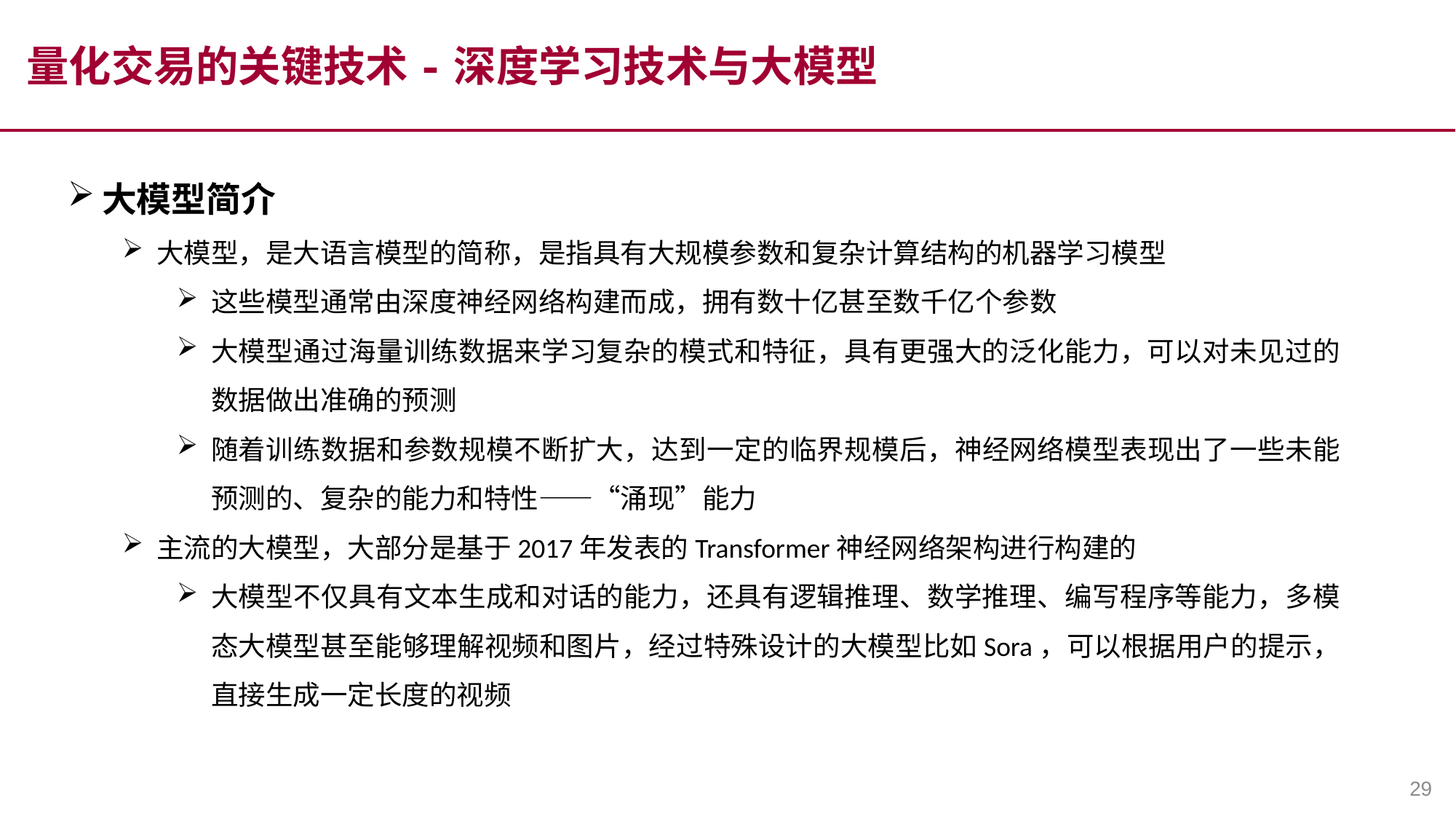

量化交易的关键技术-深度学习技术与大模型
大模型简介
大模型，是大语言模型的简称，是指具有大规模参数和复杂计算结构的机器学习模型
这些模型通常由深度神经网络构建而成，拥有数十亿甚至数千亿个参数
大模型通过海量训练数据来学习复杂的模式和特征，具有更强大的泛化能力，可以对未见过的数据做出准确的预测
随着训练数据和参数规模不断扩大，达到一定的临界规模后，神经网络模型表现出了一些未能预测的、复杂的能力和特性——“涌现”能力
主流的大模型，大部分是基于2017年发表的Transformer神经网络架构进行构建的
大模型不仅具有文本生成和对话的能力，还具有逻辑推理、数学推理、编写程序等能力，多模态大模型甚至能够理解视频和图片，经过特殊设计的大模型比如Sora，可以根据用户的提示，直接生成一定长度的视频
29